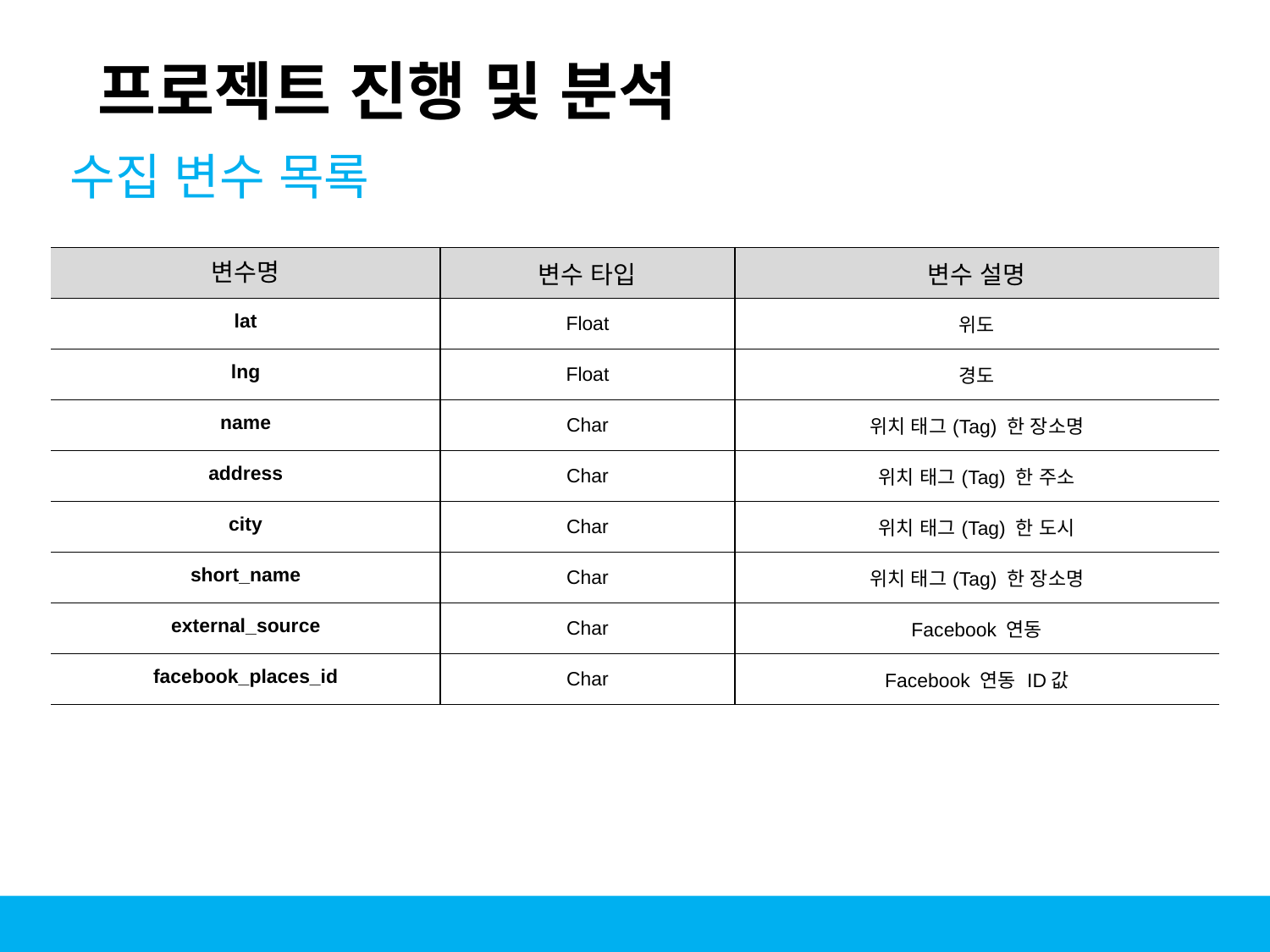

프로젝트 진행 및 분석
수집 변수 목록
| 변수명 | 변수 타입 | 변수 설명 |
| --- | --- | --- |
| lat | Float | 위도 |
| lng | Float | 경도 |
| name | Char | 위치 태그(Tag) 한 장소명 |
| address | Char | 위치 태그(Tag) 한 주소 |
| city | Char | 위치 태그(Tag) 한 도시 |
| short\_name | Char | 위치 태그(Tag) 한 장소명 |
| external\_source | Char | Facebook 연동 |
| facebook\_places\_id | Char | Facebook 연동 ID값 |